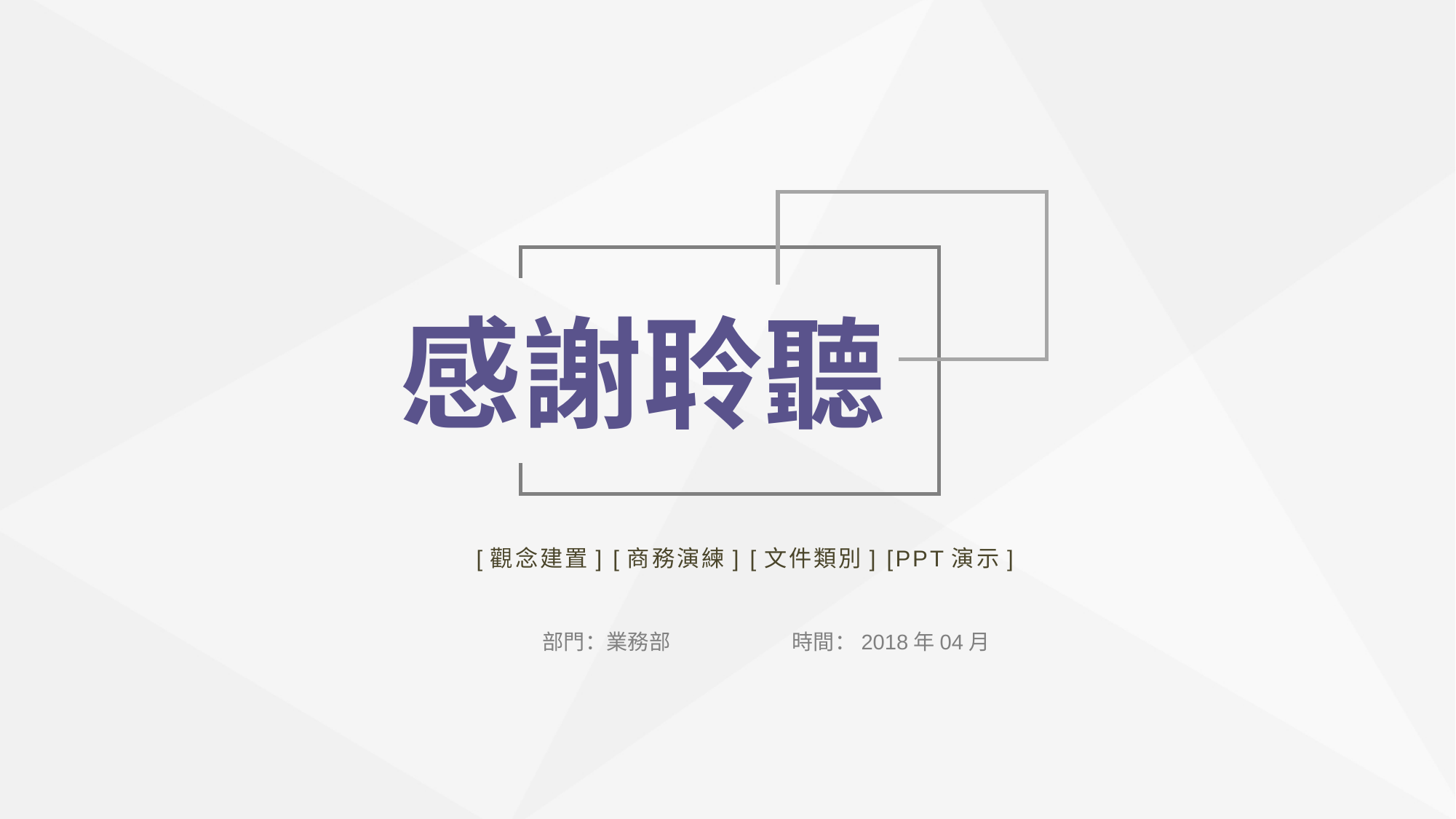

感謝聆聽
[觀念建置] [商務演練] [文件類別] [PPT演示]
部門：業務部
時間：2018年04月